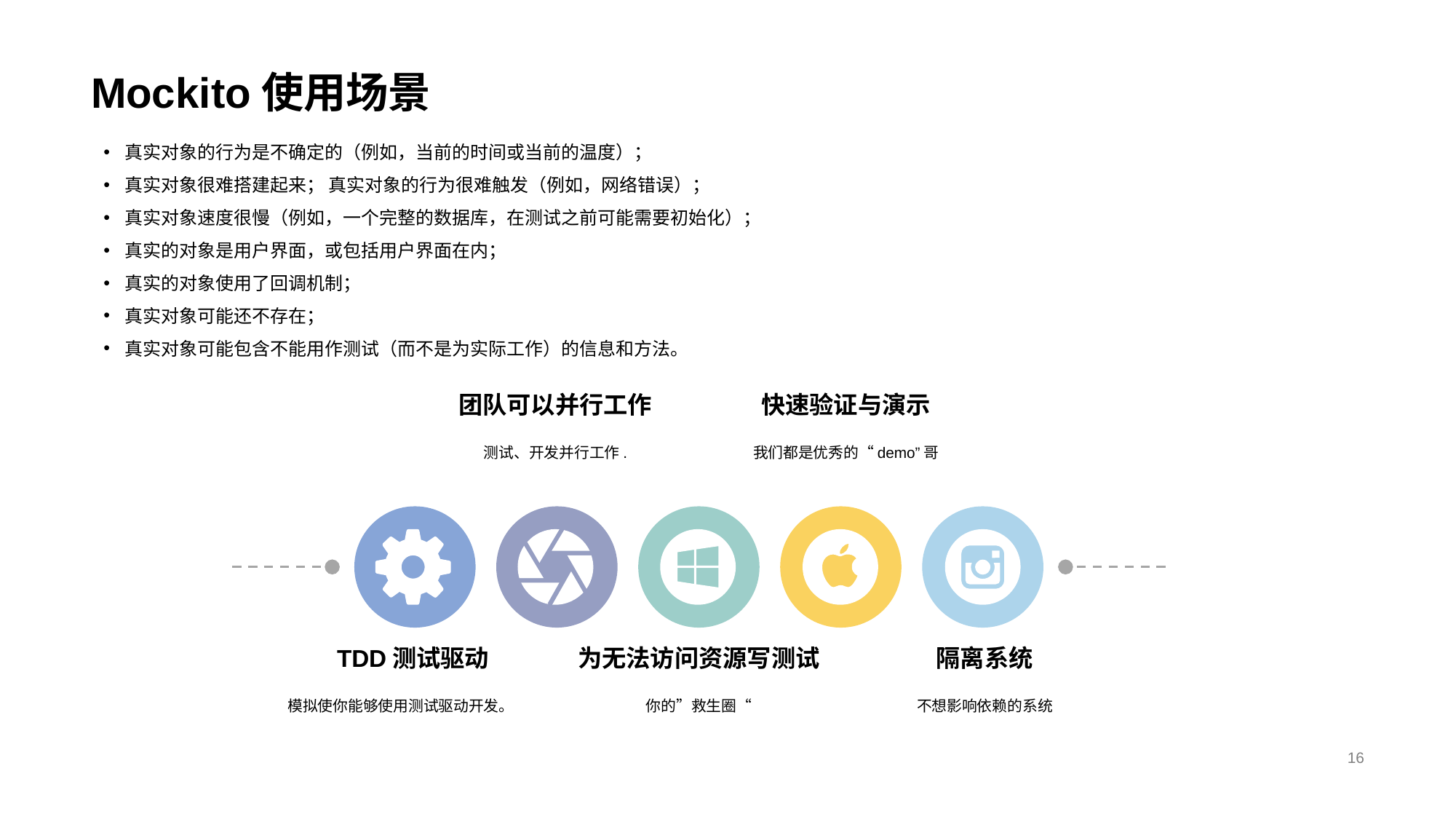

# Mockito使用场景
真实对象的行为是不确定的（例如，当前的时间或当前的温度）；
真实对象很难搭建起来； 真实对象的行为很难触发（例如，网络错误）；
真实对象速度很慢（例如，一个完整的数据库，在测试之前可能需要初始化）；
真实的对象是用户界面，或包括用户界面在内；
真实的对象使用了回调机制；
真实对象可能还不存在；
真实对象可能包含不能用作测试（而不是为实际工作）的信息和方法。
团队可以并行工作
测试、开发并行工作.
快速验证与演示
我们都是优秀的“demo”哥

TDD测试驱动
模拟使你能够使用测试驱动开发。
为无法访问资源写测试
你的”救生圈“
隔离系统
不想影响依赖的系统
16